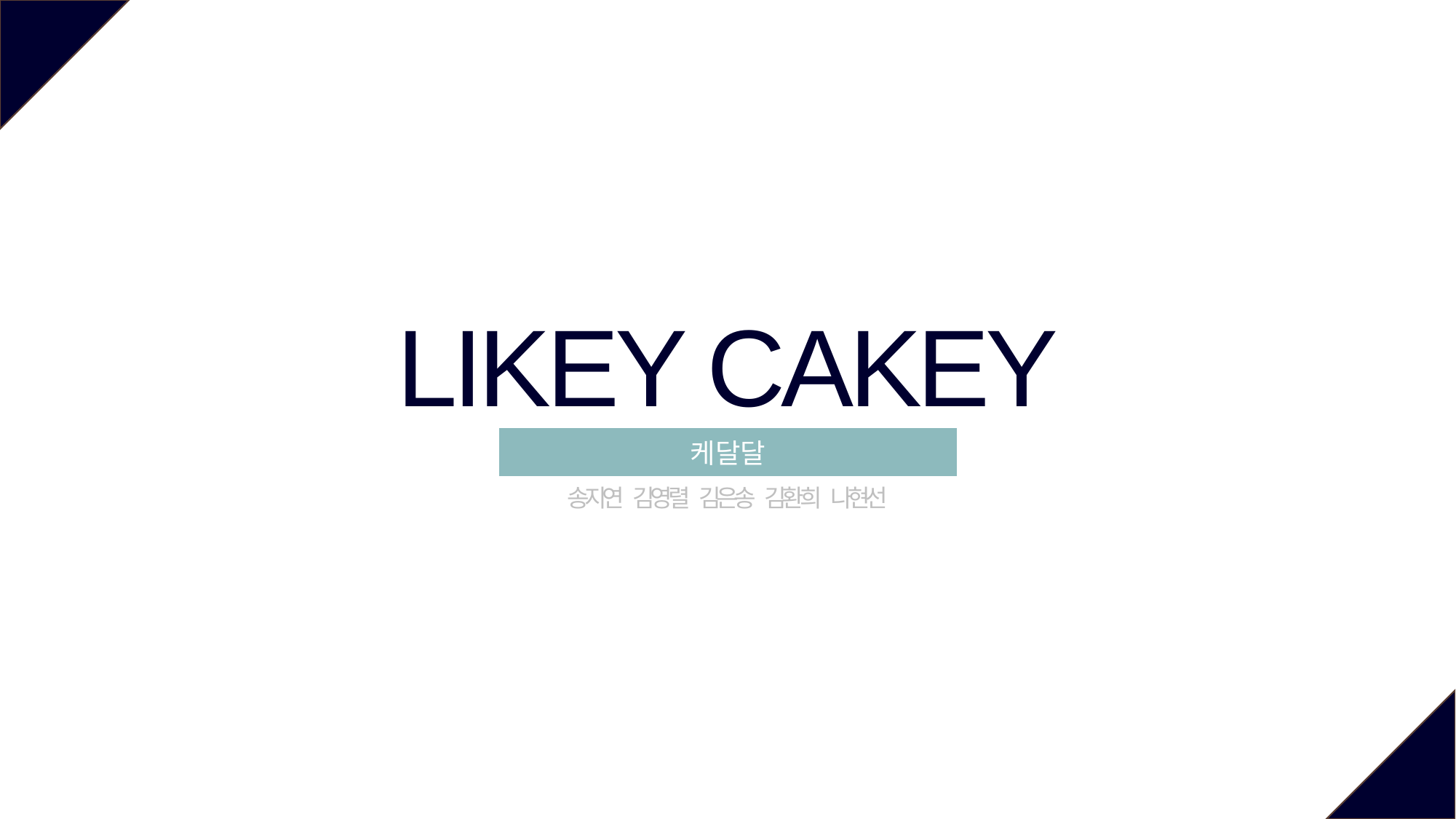

LIKEY CAKEY
케달달
송지연      김영렬      김은송      김환희      나현선